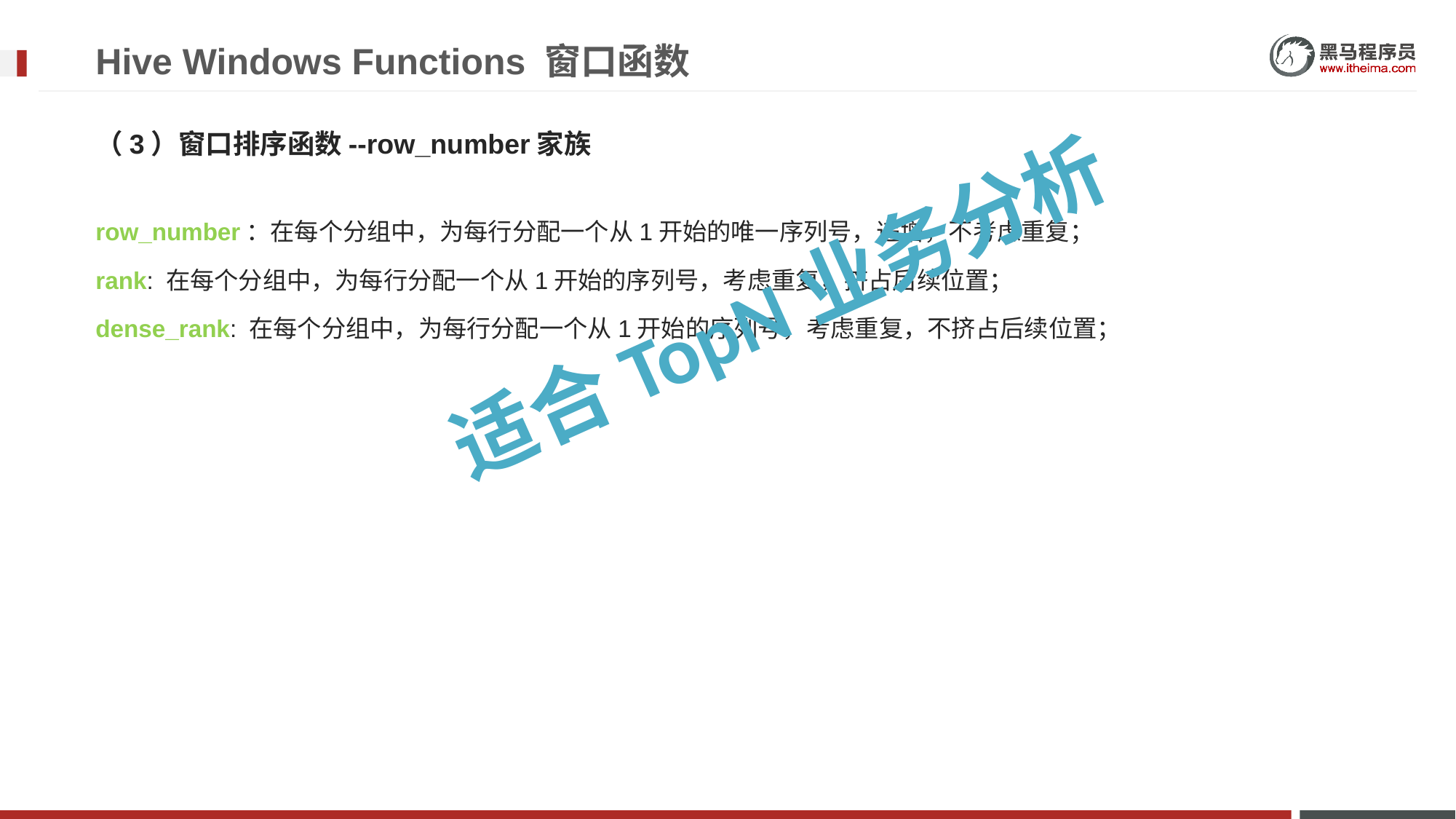

# Hive Windows Functions 窗口函数
（3）窗口排序函数--row_number家族
row_number：在每个分组中，为每行分配一个从1开始的唯一序列号，递增，不考虑重复；
rank: 在每个分组中，为每行分配一个从1开始的序列号，考虑重复，挤占后续位置；
dense_rank: 在每个分组中，为每行分配一个从1开始的序列号，考虑重复，不挤占后续位置；

适合TopN业务分析